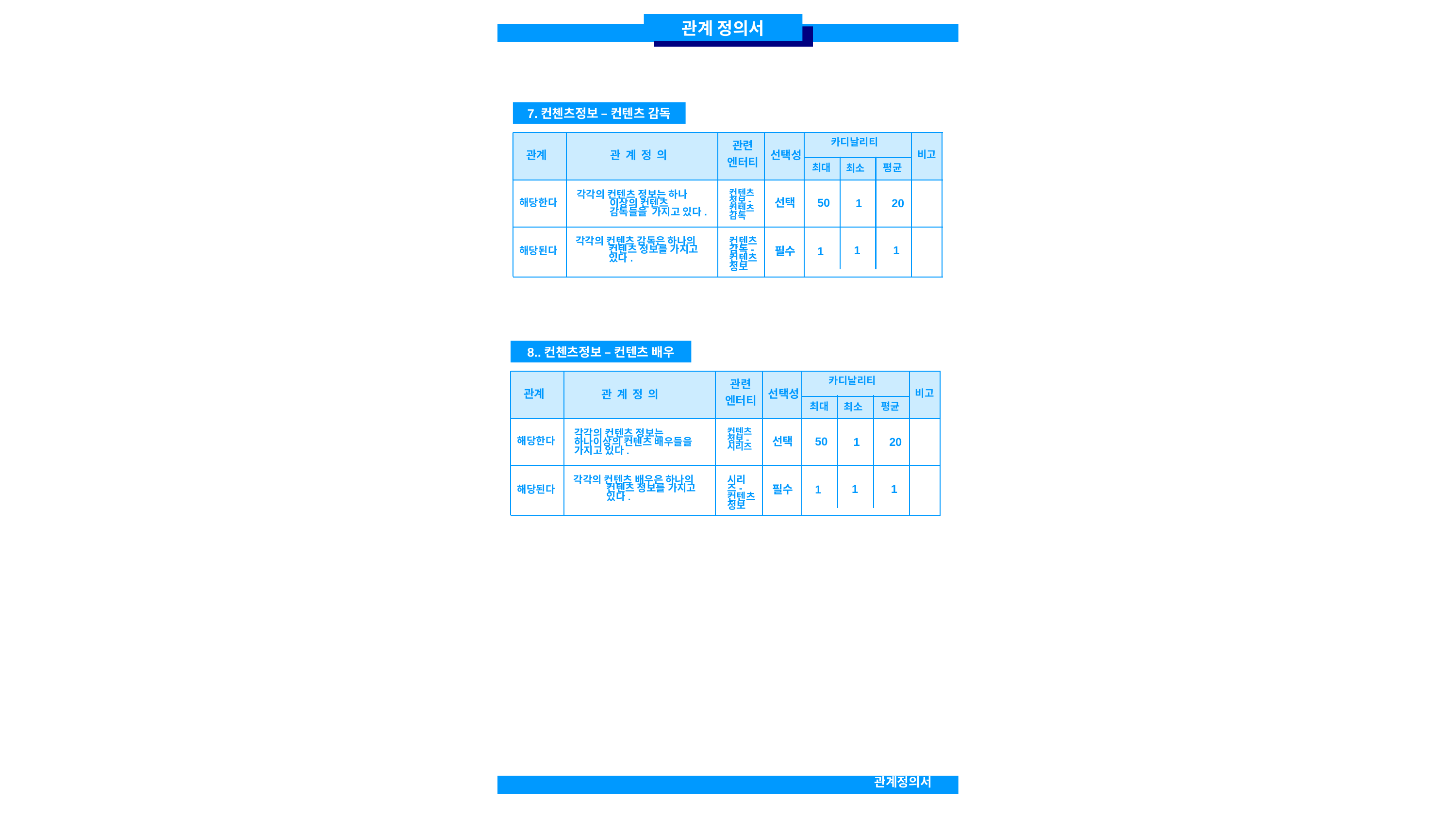

관계 정의서

7.컨첸츠정보 – 컨텐츠 감독
카디날리티

관련
엔터티
선택성
관계
관  계  정  의
비고
평균
최대
최소
컨텐츠정보-컨텐츠 감독
각각의 컨텐츠 정보는 하나 이상의 컨텐츠 감독들을  가지고 있다.
해당한다
선택
50
1
20
각각의 컨텐츠 감독은 하나의 컨텐츠 정보를 가지고 있다.
컨텐츠 감독-컨텐츠 정보
해당된다
1
1
필수
1
8..컨첸츠정보 – 컨텐츠 배우
카디날리티

관련
엔터티
선택성
관계
비고
관  계  정  의
평균
최대
최소
컨텐츠정보-시리즈
각각의 컨텐츠 정보는 하나이상의 컨텐츠 배우들을 가지고 있다.
해당한다
선택
50
1
20
각각의 컨텐츠 배우은 하나의 컨텐츠 정보를 가지고 있다.
시리즈-컨텐츠정보
해당된다
1
1
필수
1
관계정의서